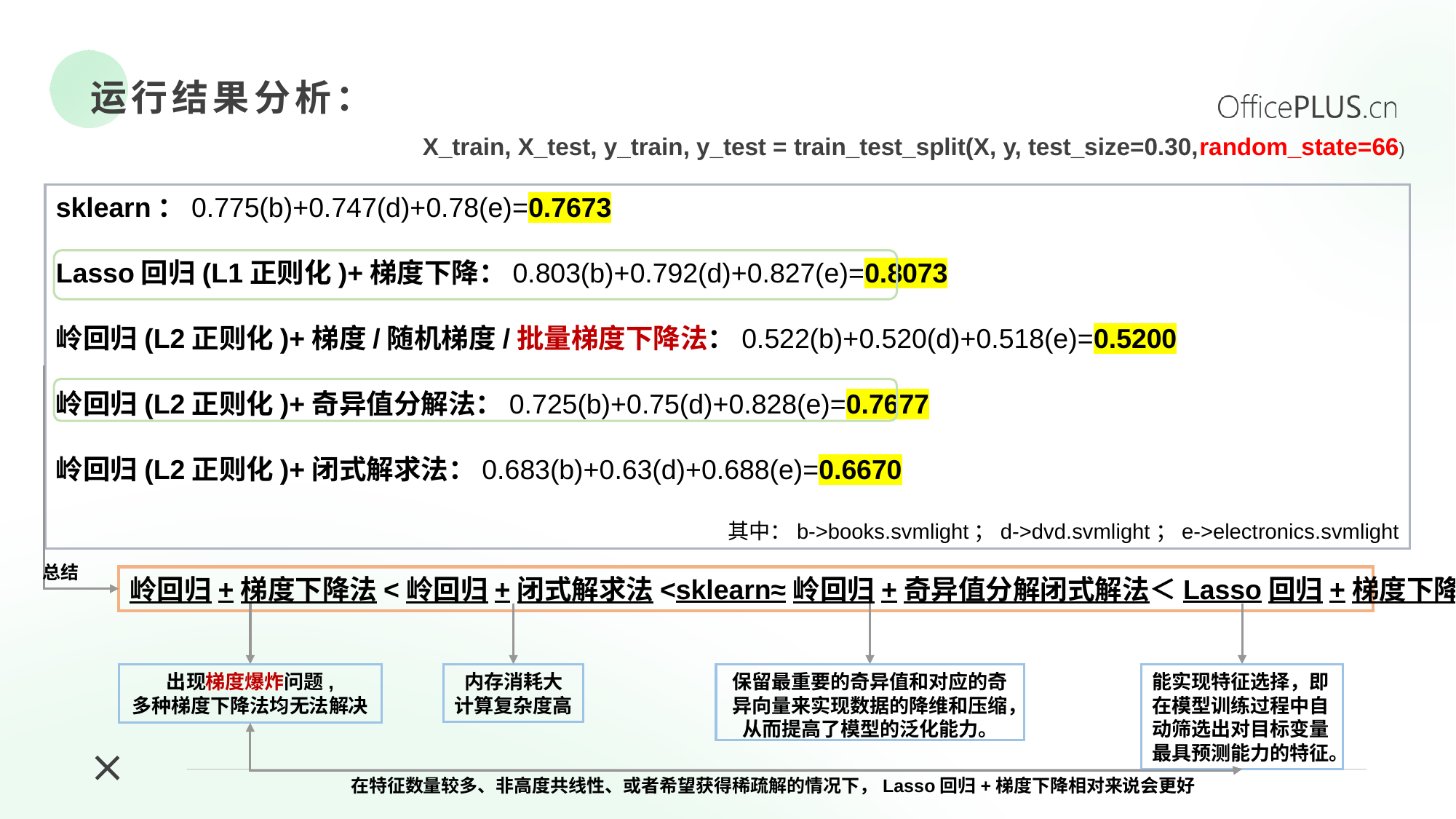

运行结果分析：
X_train, X_test, y_train, y_test = train_test_split(X, y, test_size=0.30,random_state=66)
sklearn：0.775(b)+0.747(d)+0.78(e)=0.7673

Lasso回归(L1正则化)+梯度下降：0.803(b)+0.792(d)+0.827(e)=0.8073

岭回归(L2正则化)+梯度/随机梯度/批量梯度下降法：0.522(b)+0.520(d)+0.518(e)=0.5200

岭回归(L2正则化)+奇异值分解法：0.725(b)+0.75(d)+0.828(e)=0.7677

岭回归(L2正则化)+闭式解求法：0.683(b)+0.63(d)+0.688(e)=0.6670

其中：b->books.svmlight；d->dvd.svmlight；e->electronics.svmlight

总结
岭回归+梯度下降法<岭回归+闭式解求法<sklearn≈岭回归+奇异值分解闭式解法＜Lasso回归+梯度下降
内存消耗大
计算复杂度高
保留最重要的奇异值和对应的奇异向量来实现数据的降维和压缩，从而提高了模型的泛化能力。
能实现特征选择，即在模型训练过程中自动筛选出对目标变量最具预测能力的特征。
出现梯度爆炸问题,
多种梯度下降法均无法解决
在特征数量较多、非高度共线性、或者希望获得稀疏解的情况下，Lasso回归+梯度下降相对来说会更好